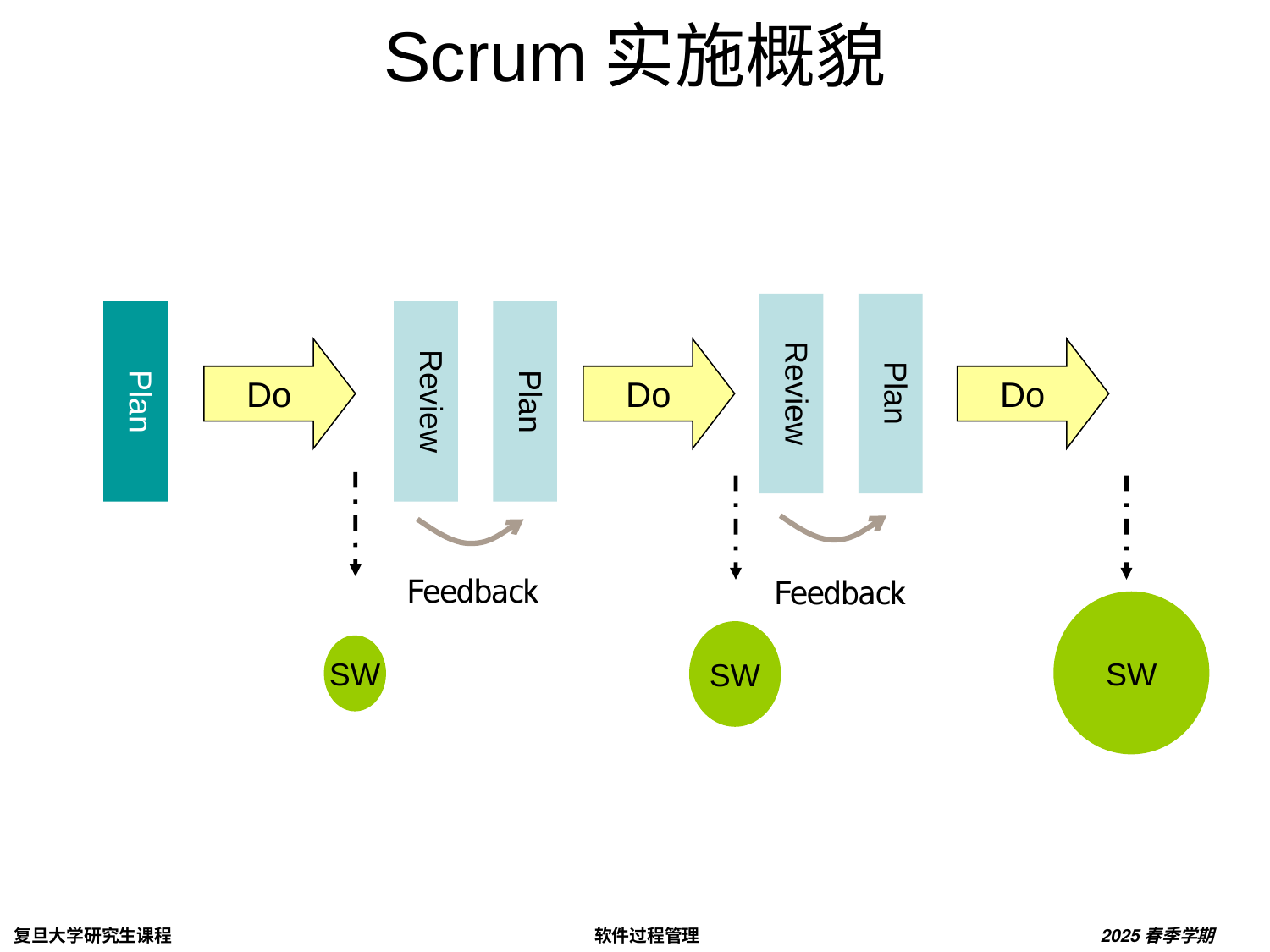

# Scrum实施概貌
Review
Plan
Plan
Review
Plan
Do
Do
Do

Feedback
Feedback
SW
SW
SW